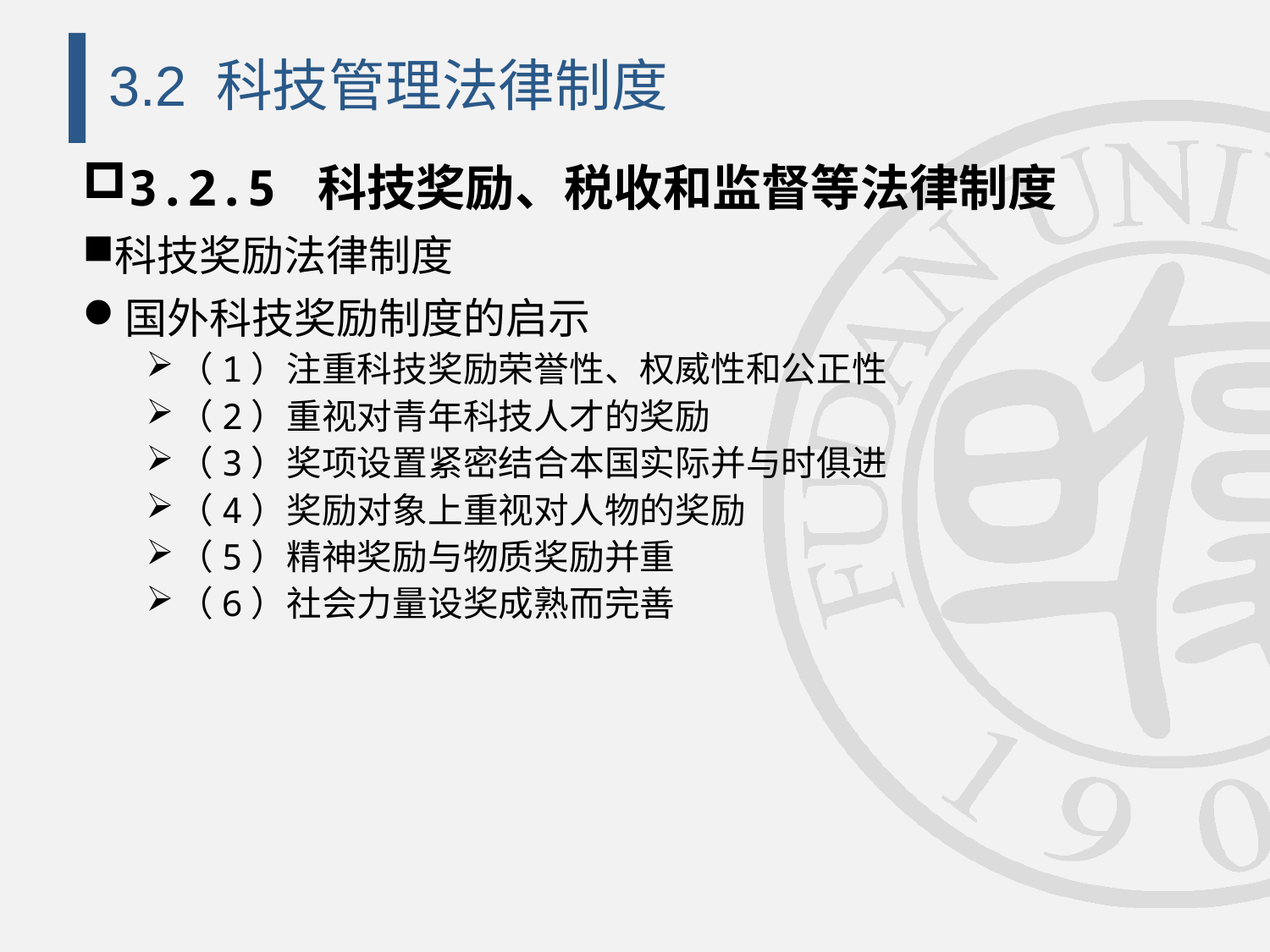

# 3.2 科技管理法律制度
3.2.5 科技奖励、税收和监督等法律制度
科技奖励法律制度
国外科技奖励制度的启示
（1）注重科技奖励荣誉性、权威性和公正性
（2）重视对青年科技人才的奖励
（3）奖项设置紧密结合本国实际并与时俱进
（4）奖励对象上重视对人物的奖励
（5）精神奖励与物质奖励并重
（6）社会力量设奖成熟而完善